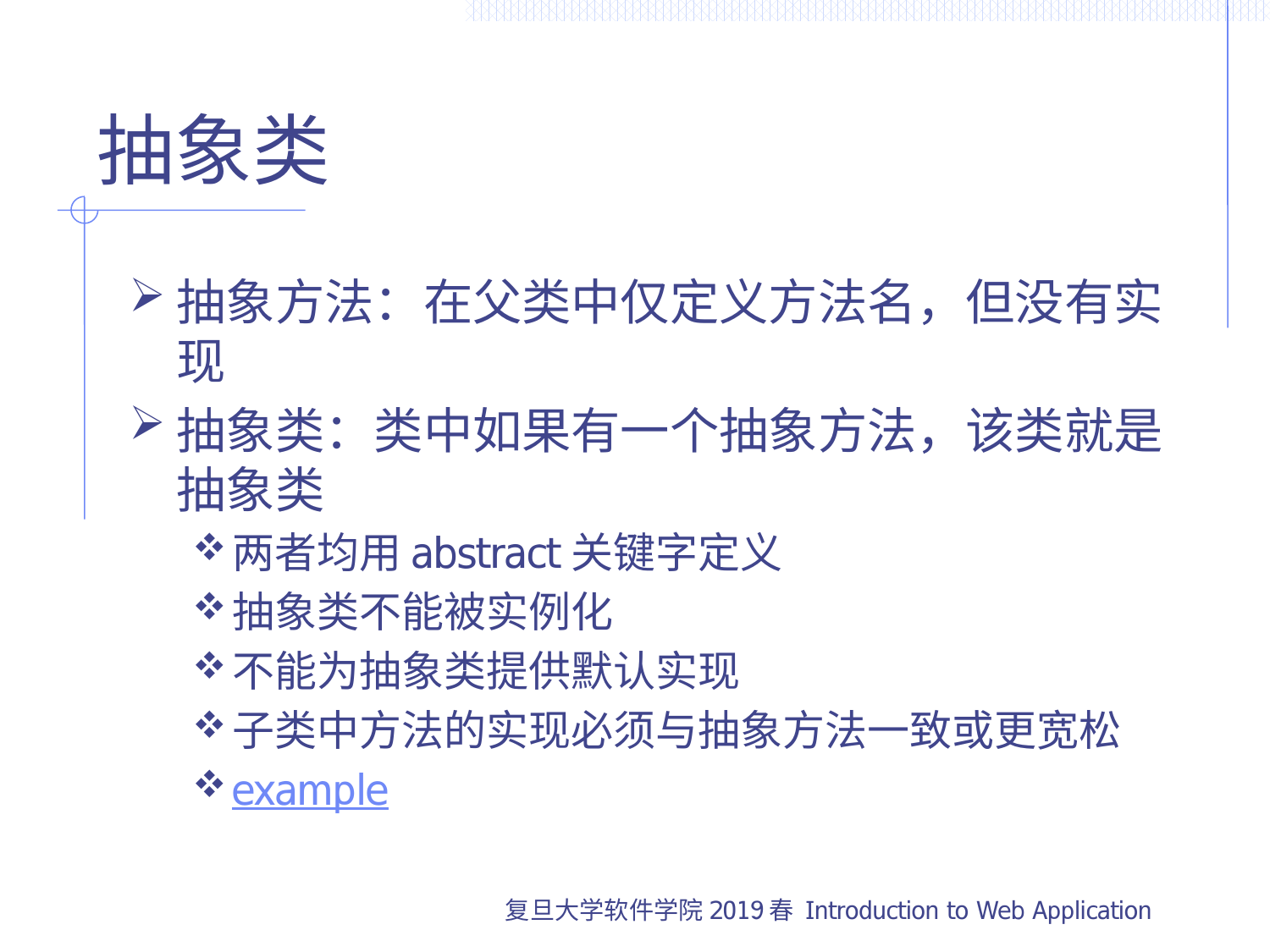

# 抽象类
抽象方法：在父类中仅定义方法名，但没有实现
抽象类：类中如果有一个抽象方法，该类就是抽象类
两者均用abstract关键字定义
抽象类不能被实例化
不能为抽象类提供默认实现
子类中方法的实现必须与抽象方法一致或更宽松
example